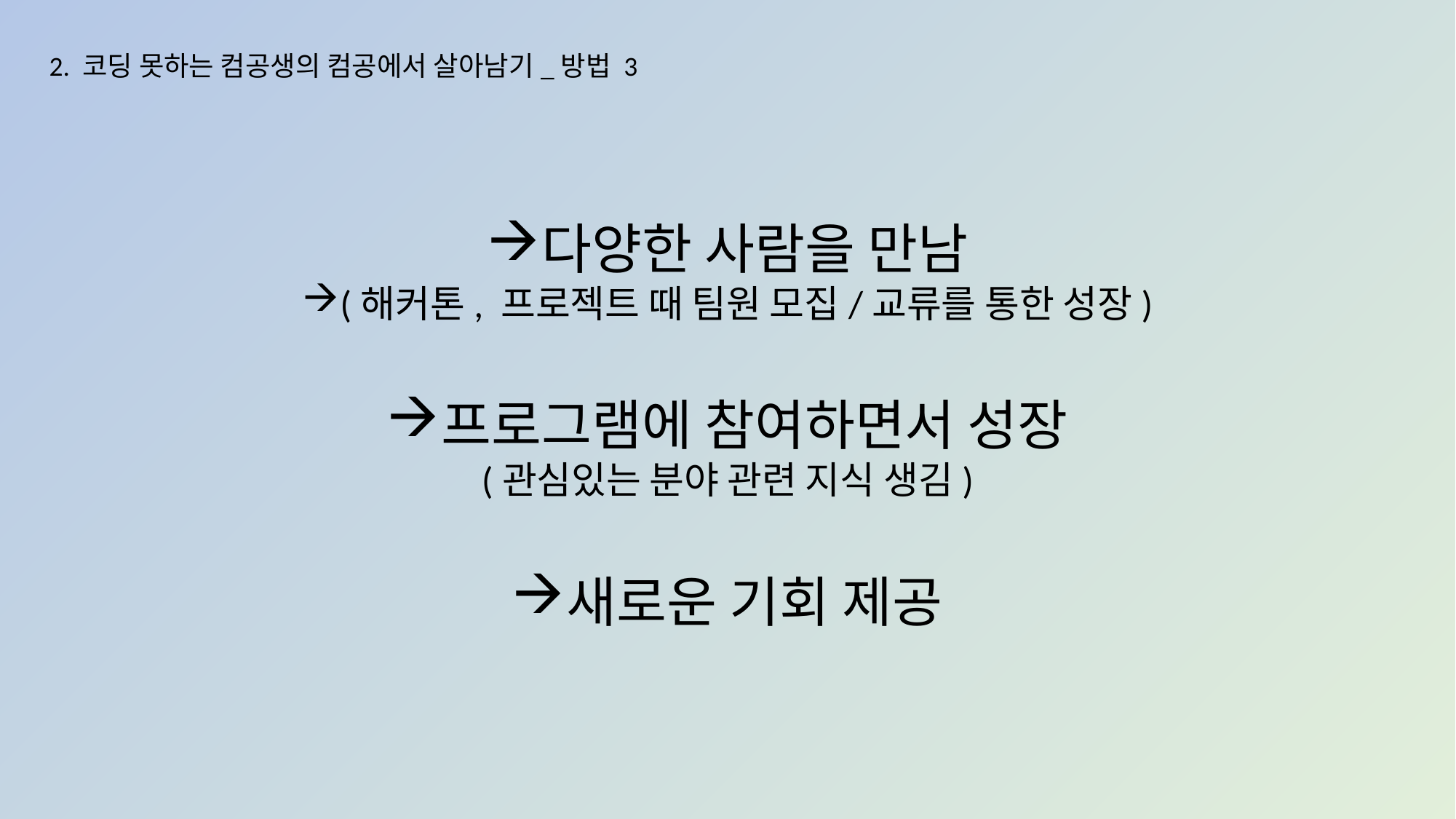

2. 코딩 못하는 컴공생의 컴공에서 살아남기_방법 3
다양한 사람을 만남
(해커톤, 프로젝트 때 팀원 모집/교류를 통한 성장)

프로그램에 참여하면서 성장
(관심있는 분야 관련 지식 생김)

새로운 기회 제공